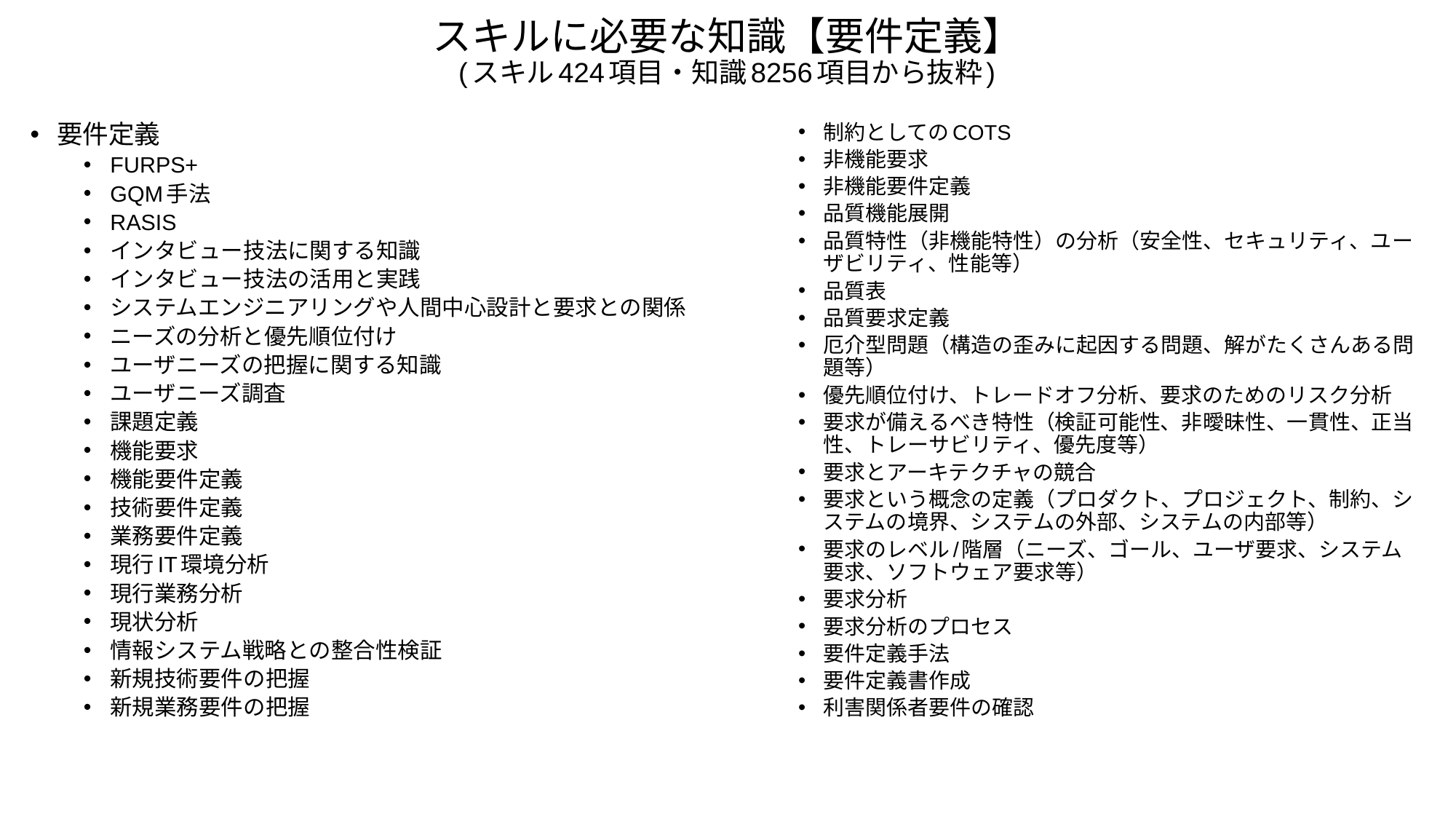

# スキルに必要な知識【要件定義】 (スキル424項目・知識8256項目から抜粋)
要件定義
FURPS+
GQM手法
RASIS
インタビュー技法に関する知識
インタビュー技法の活用と実践
システムエンジニアリングや人間中心設計と要求との関係
ニーズの分析と優先順位付け
ユーザニーズの把握に関する知識
ユーザニーズ調査
課題定義
機能要求
機能要件定義
技術要件定義
業務要件定義
現行IT環境分析
現行業務分析
現状分析
情報システム戦略との整合性検証
新規技術要件の把握
新規業務要件の把握
制約としてのCOTS
非機能要求
非機能要件定義
品質機能展開
品質特性（非機能特性）の分析（安全性、セキュリティ、ユーザビリティ、性能等）
品質表
品質要求定義
厄介型問題（構造の歪みに起因する問題、解がたくさんある問題等）
優先順位付け、トレードオフ分析、要求のためのリスク分析
要求が備えるべき特性（検証可能性、非曖昧性、一貫性、正当性、トレーサビリティ、優先度等）
要求とアーキテクチャの競合
要求という概念の定義（プロダクト、プロジェクト、制約、システムの境界、システムの外部、システムの内部等）
要求のレベル/階層（ニーズ、ゴール、ユーザ要求、システム要求、ソフトウェア要求等）
要求分析
要求分析のプロセス
要件定義手法
要件定義書作成
利害関係者要件の確認